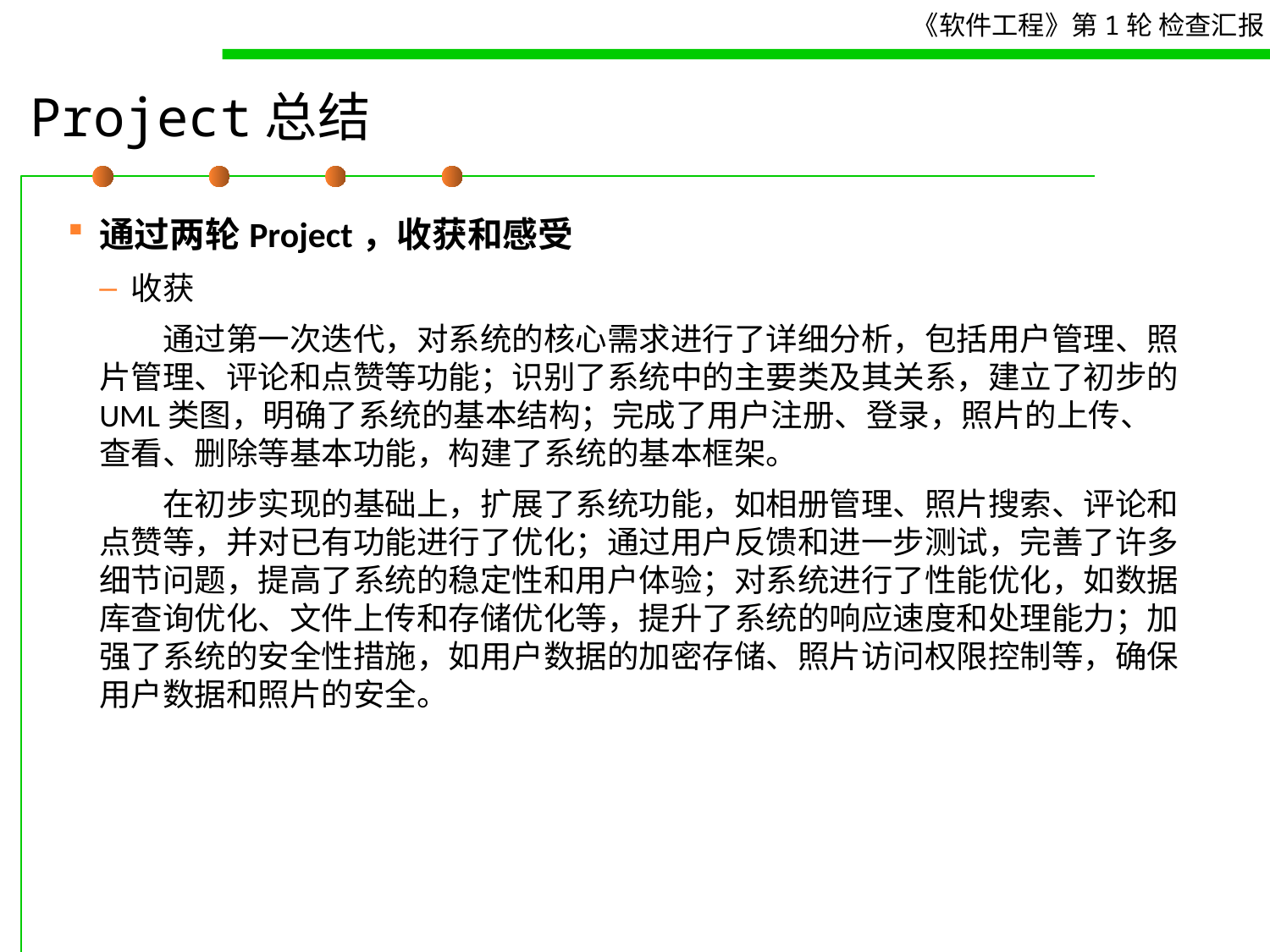

# Project总结
通过两轮Project，收获和感受
收获
通过第一次迭代，对系统的核心需求进行了详细分析，包括用户管理、照片管理、评论和点赞等功能；识别了系统中的主要类及其关系，建立了初步的UML类图，明确了系统的基本结构；完成了用户注册、登录，照片的上传、查看、删除等基本功能，构建了系统的基本框架。
在初步实现的基础上，扩展了系统功能，如相册管理、照片搜索、评论和点赞等，并对已有功能进行了优化；通过用户反馈和进一步测试，完善了许多细节问题，提高了系统的稳定性和用户体验；对系统进行了性能优化，如数据库查询优化、文件上传和存储优化等，提升了系统的响应速度和处理能力；加强了系统的安全性措施，如用户数据的加密存储、照片访问权限控制等，确保用户数据和照片的安全。